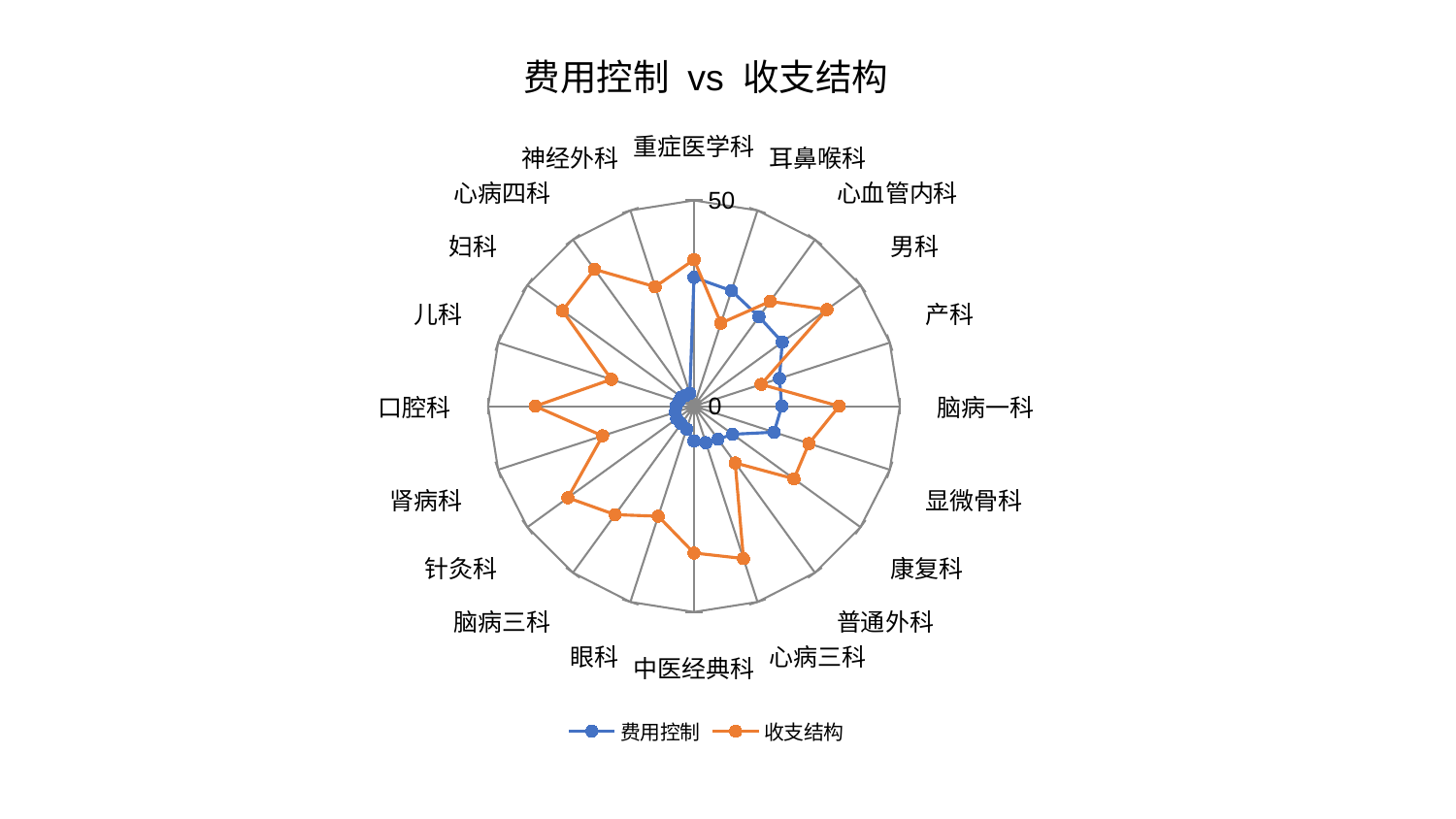

### Chart: 费用控制 vs 收支结构

| Category | 费用控制 | 收支结构 |
|---|---|---|
| 重症医学科 | 31.28968040351406 | 35.59711571587752 |
| 耳鼻喉科 | 29.505770841879716 | 21.208695906216455 |
| 心血管内科 | 26.85936069338884 | 31.478055673410495 |
| 男科 | 26.504291245890048 | 39.925930015665685 |
| 产科 | 21.848520456399132 | 17.16161285043209 |
| 脑病一科 | 21.33852592704448 | 35.27001559278922 |
| 显微骨科 | 20.459089746908692 | 29.36524914289582 |
| 康复科 | 11.614162305351751 | 30.02675823882615 |
| 普通外科 | 9.930393992138391 | 17.049220046426225 |
| 心病三科 | 9.315932396699301 | 38.928725525963586 |
| 中医经典科 | 8.442827661581088 | 35.67579187503295 |
| 眼科 | 5.807732916892778 | 28.107576520078307 |
| 脑病三科 | 5.305186709509818 | 32.572677758547655 |
| 针灸科 | 5.194408277305425 | 37.86623018657376 |
| 肾病科 | 4.778331655686751 | 23.334883563806333 |
| 口腔科 | 4.373660004937506 | 38.55070421064875 |
| 儿科 | 3.8384311270264195 | 21.090165288863947 |
| 妇科 | 3.7510861684918284 | 39.48042100879789 |
| 心病四科 | 3.276187088177812 | 41.10037053160936 |
| 神经外科 | 3.27025190323201 | 30.514073531174787 |
46